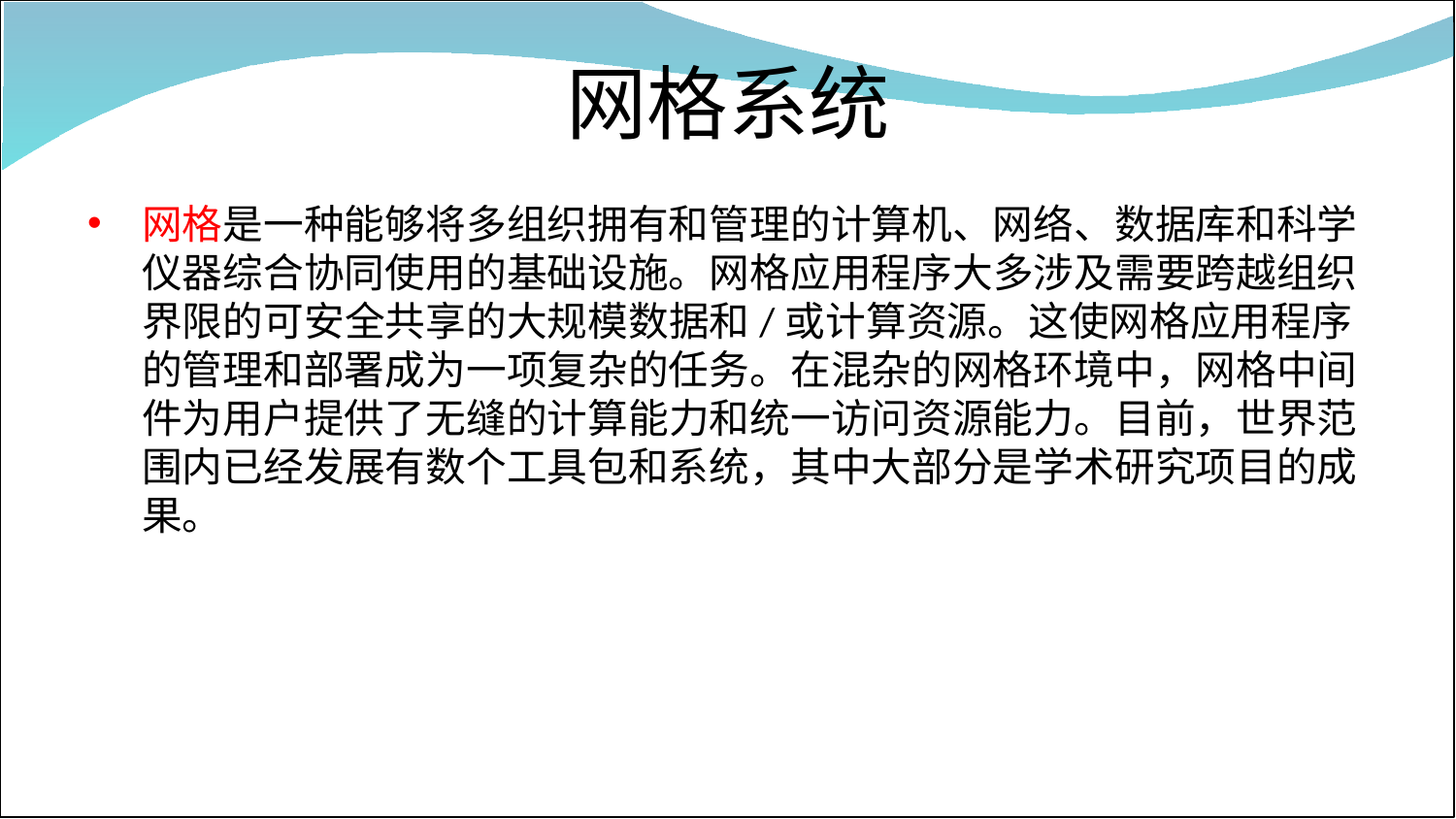

# 网格系统
网格是一种能够将多组织拥有和管理的计算机、网络、数据库和科学仪器综合协同使用的基础设施。网格应用程序大多涉及需要跨越组织界限的可安全共享的大规模数据和/或计算资源。这使网格应用程序的管理和部署成为一项复杂的任务。在混杂的网格环境中，网格中间件为用户提供了无缝的计算能力和统一访问资源能力。目前，世界范围内已经发展有数个工具包和系统，其中大部分是学术研究项目的成果。